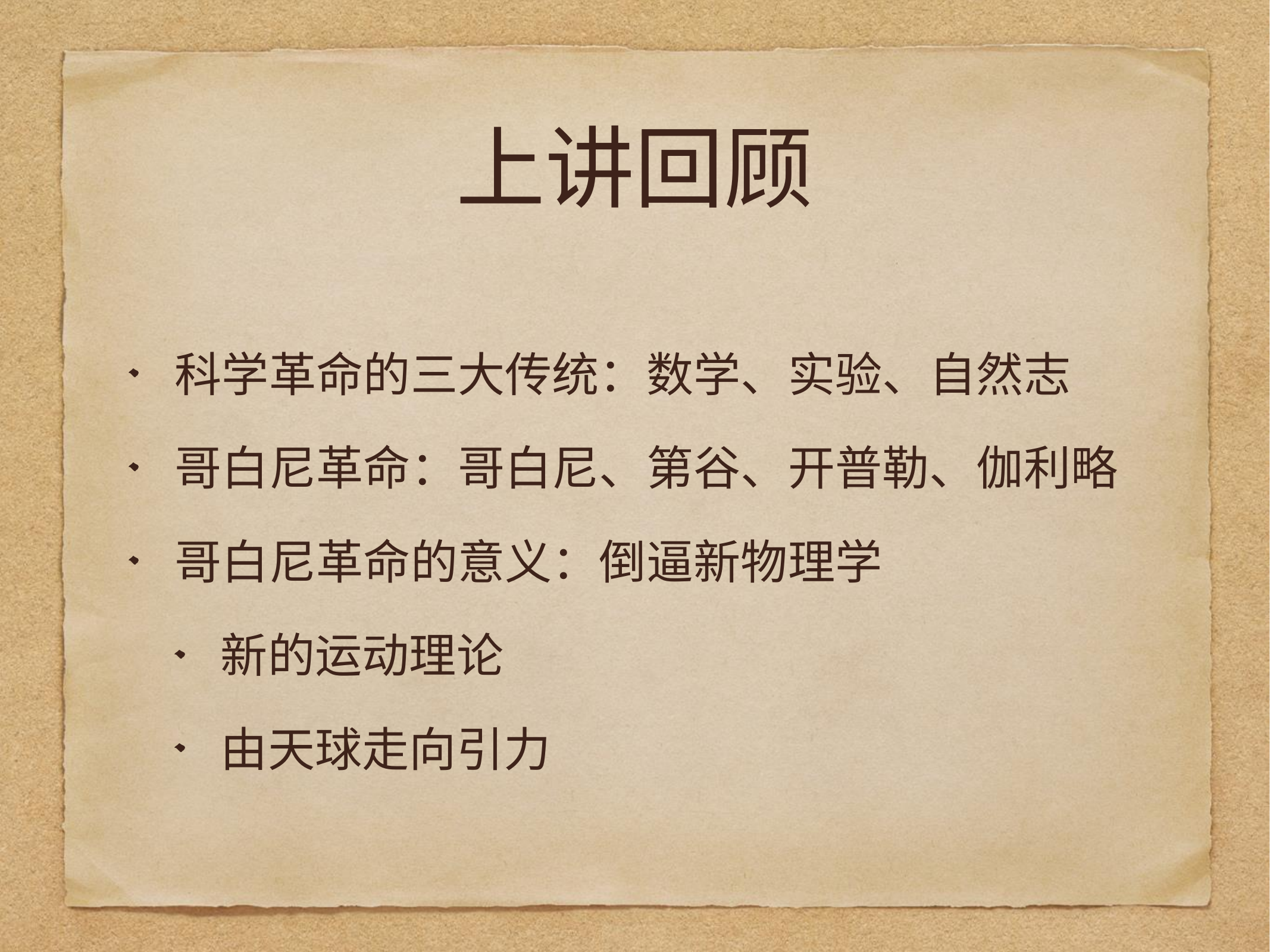

# 上讲回顾
科学革命的三大传统：数学、实验、自然志
哥白尼革命：哥白尼、第谷、开普勒、伽利略
哥白尼革命的意义：倒逼新物理学
新的运动理论
由天球走向引力